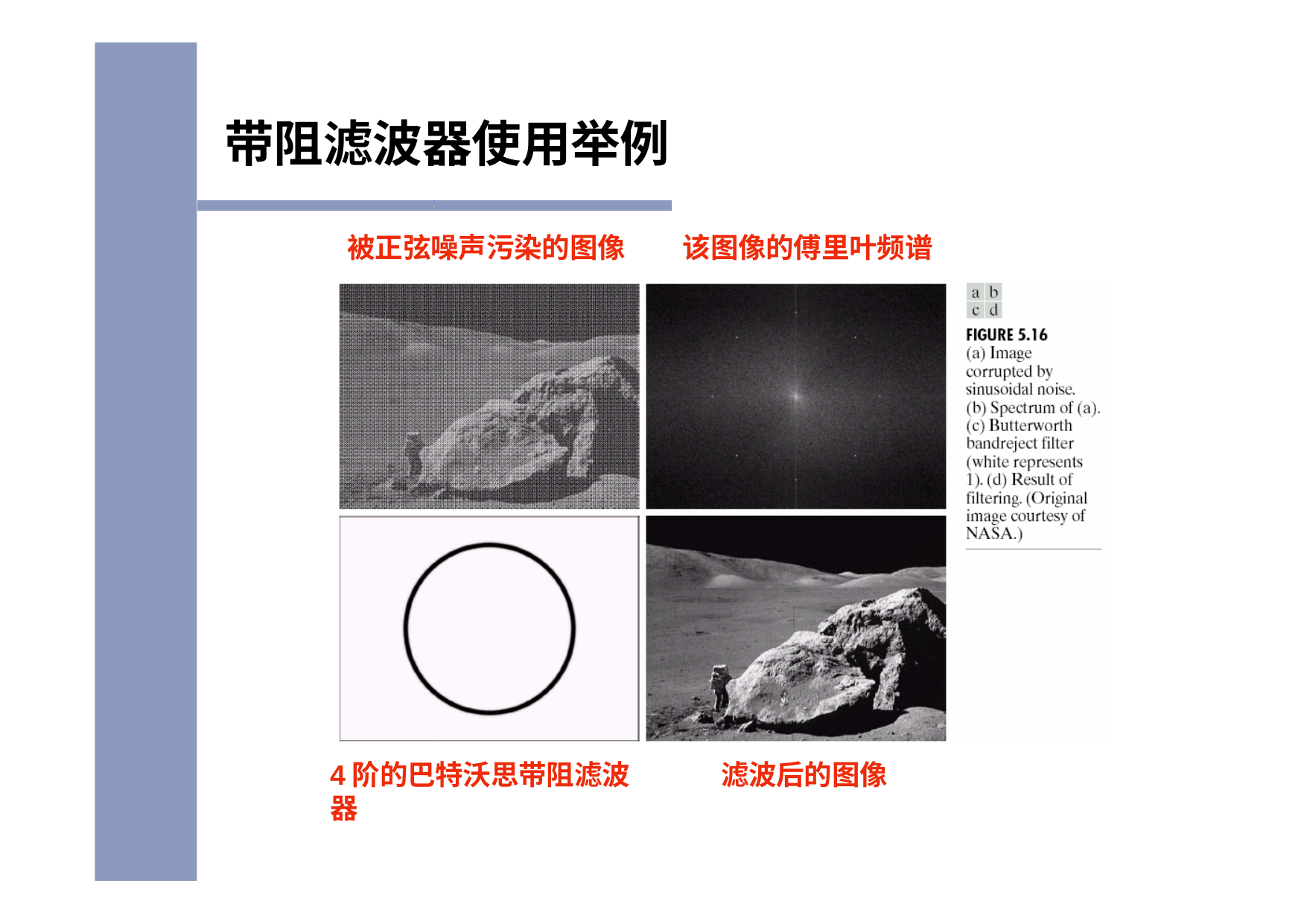

# 带阻滤波器使用举例

被正弦噪声污染的图像
该图像的傅里叶频谱

4阶的巴特沃思带阻滤波器
滤波后的图像